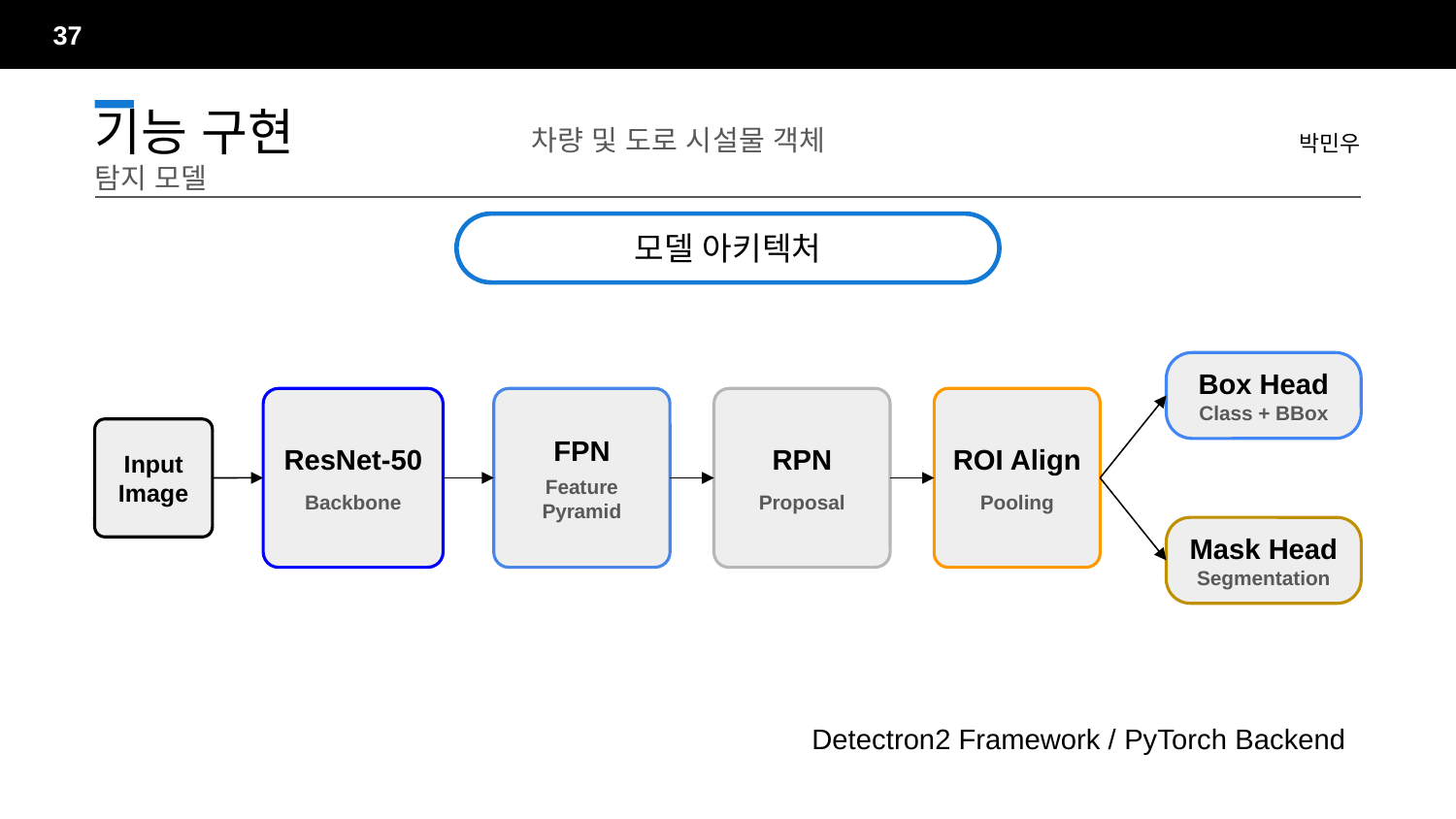

37

박민우
기능 구현		차량 및 도로 시설물 객체 탐지 모델
모델 아키텍처
Box Head
Class + BBox
ResNet-50

Backbone
FPN

Feature Pyramid
RPN

Proposal
ROI Align

Pooling
Input
Image
Mask Head
Segmentation
Detectron2 Framework / PyTorch Backend